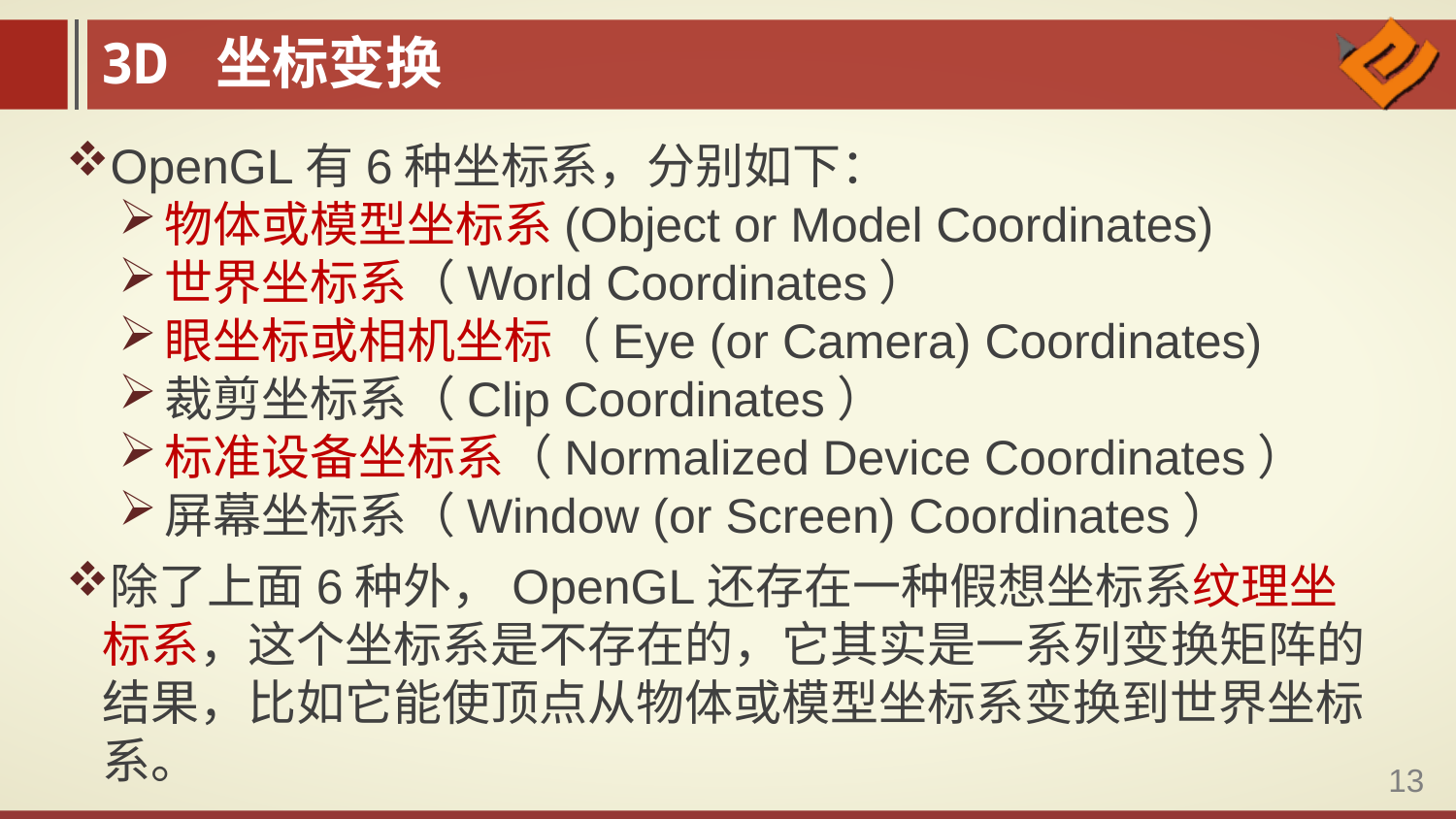

3D 坐标变换
OpenGL有6种坐标系，分别如下：
物体或模型坐标系(Object or Model Coordinates)
世界坐标系（World Coordinates）
眼坐标或相机坐标（Eye (or Camera) Coordinates)
裁剪坐标系（Clip Coordinates）
标准设备坐标系（Normalized Device Coordinates）
屏幕坐标系（Window (or Screen) Coordinates）
除了上面6种外，OpenGL还存在一种假想坐标系纹理坐标系，这个坐标系是不存在的，它其实是一系列变换矩阵的结果，比如它能使顶点从物体或模型坐标系变换到世界坐标系。